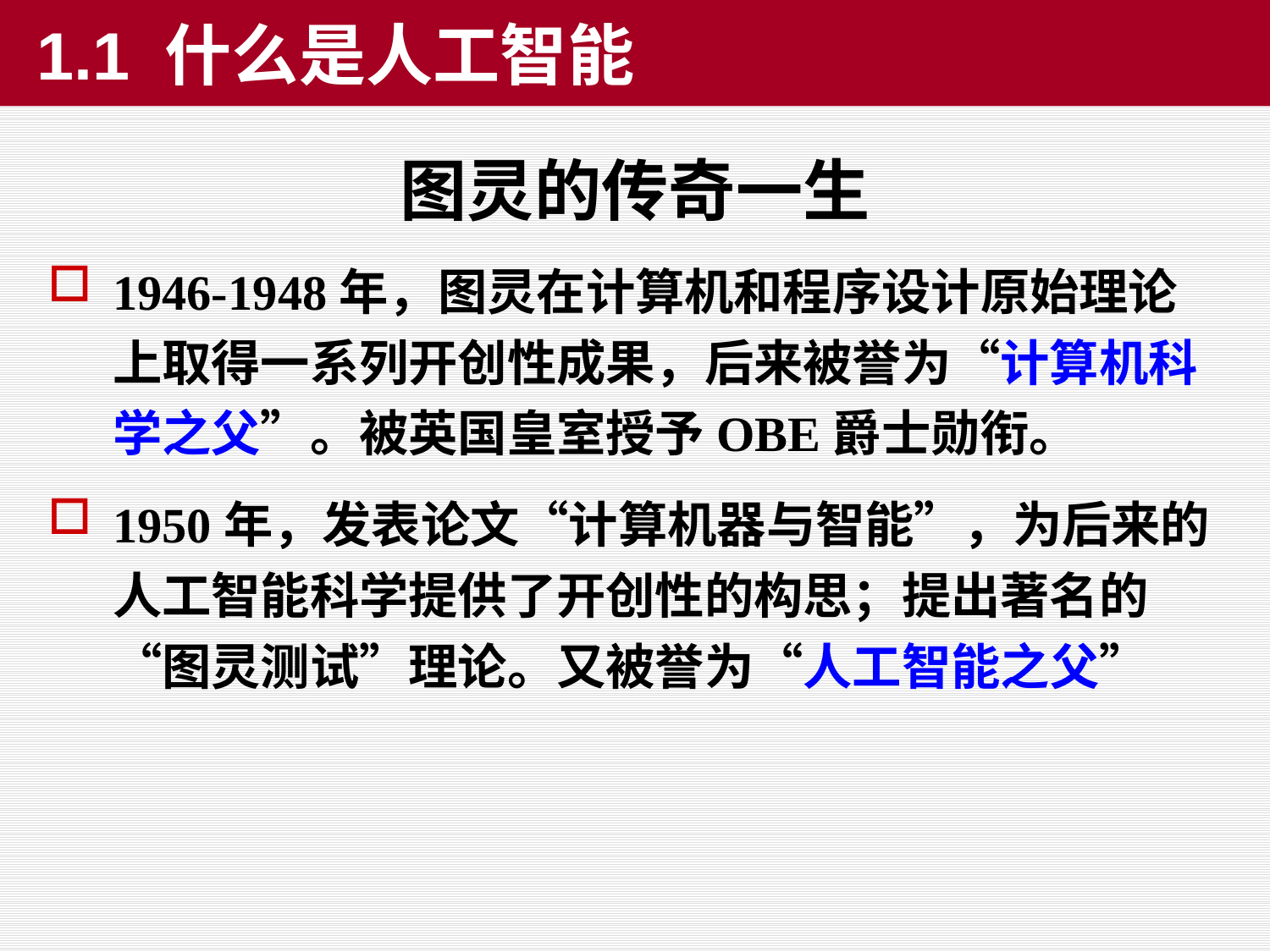

1.1 什么是人工智能
图灵的传奇一生
1946-1948年，图灵在计算机和程序设计原始理论上取得一系列开创性成果，后来被誉为“计算机科学之父”。被英国皇室授予OBE爵士勋衔。
1950年，发表论文“计算机器与智能”，为后来的人工智能科学提供了开创性的构思；提出著名的“图灵测试”理论。又被誉为“人工智能之父”